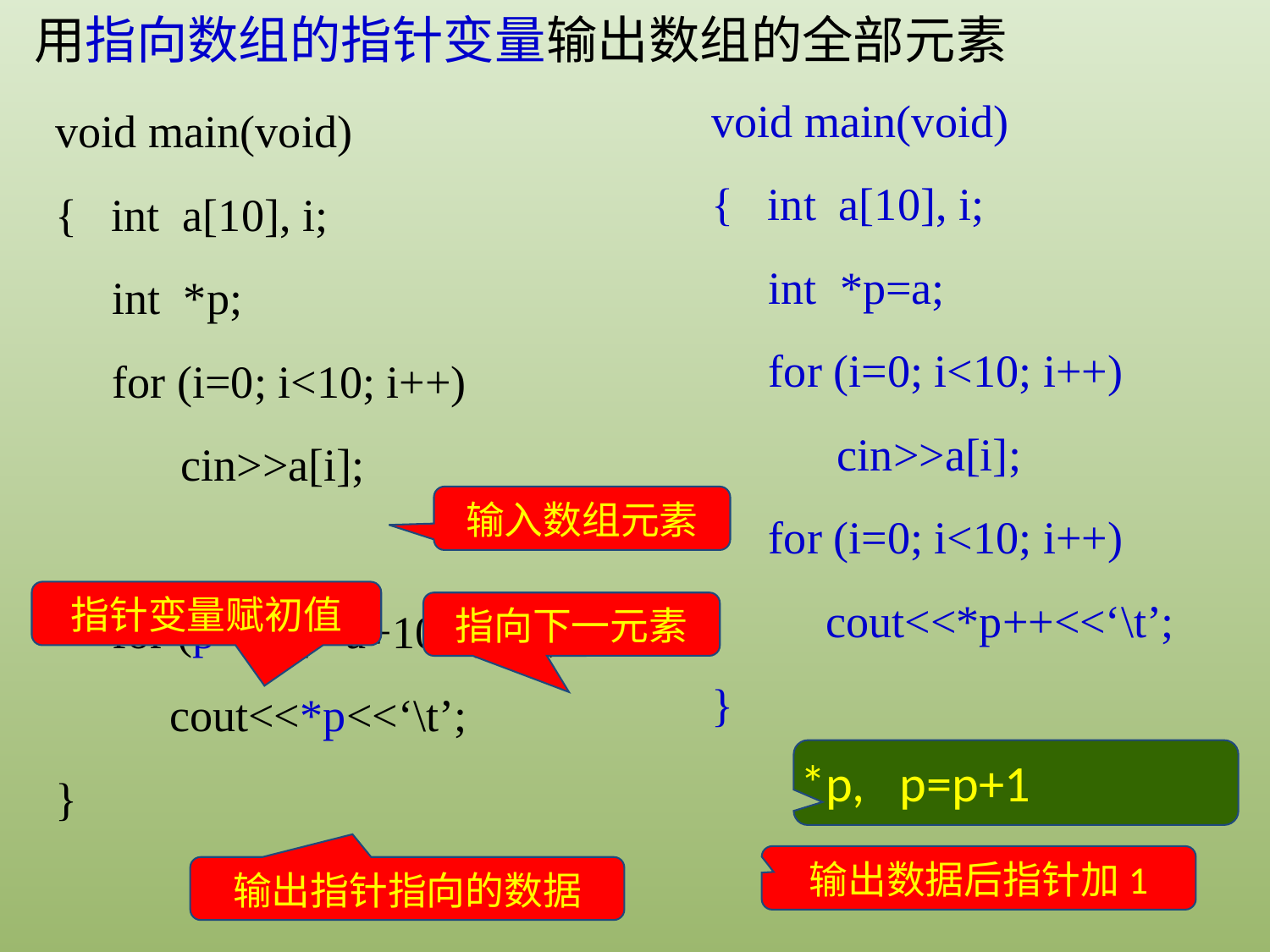

用指向数组的指针变量输出数组的全部元素
void main(void)
{   int  a[10], i;
     int  *p=a;
     for (i=0; i<10; i++)
           cin>>a[i];
     for (i=0; i<10; i++)
          cout<<*p++<<‘\t’;
}
void main(void)
{   int  a[10], i;
     int  *p;
     for (i=0; i<10; i++)
           cin>>a[i];

     for (p=a;  p<a+10;  p++)
          cout<<*p<<‘\t’;
}
输入数组元素
指针变量赋初值
指向下一元素
*p,   p=p+1
输出数据后指针加1
输出指针指向的数据
440